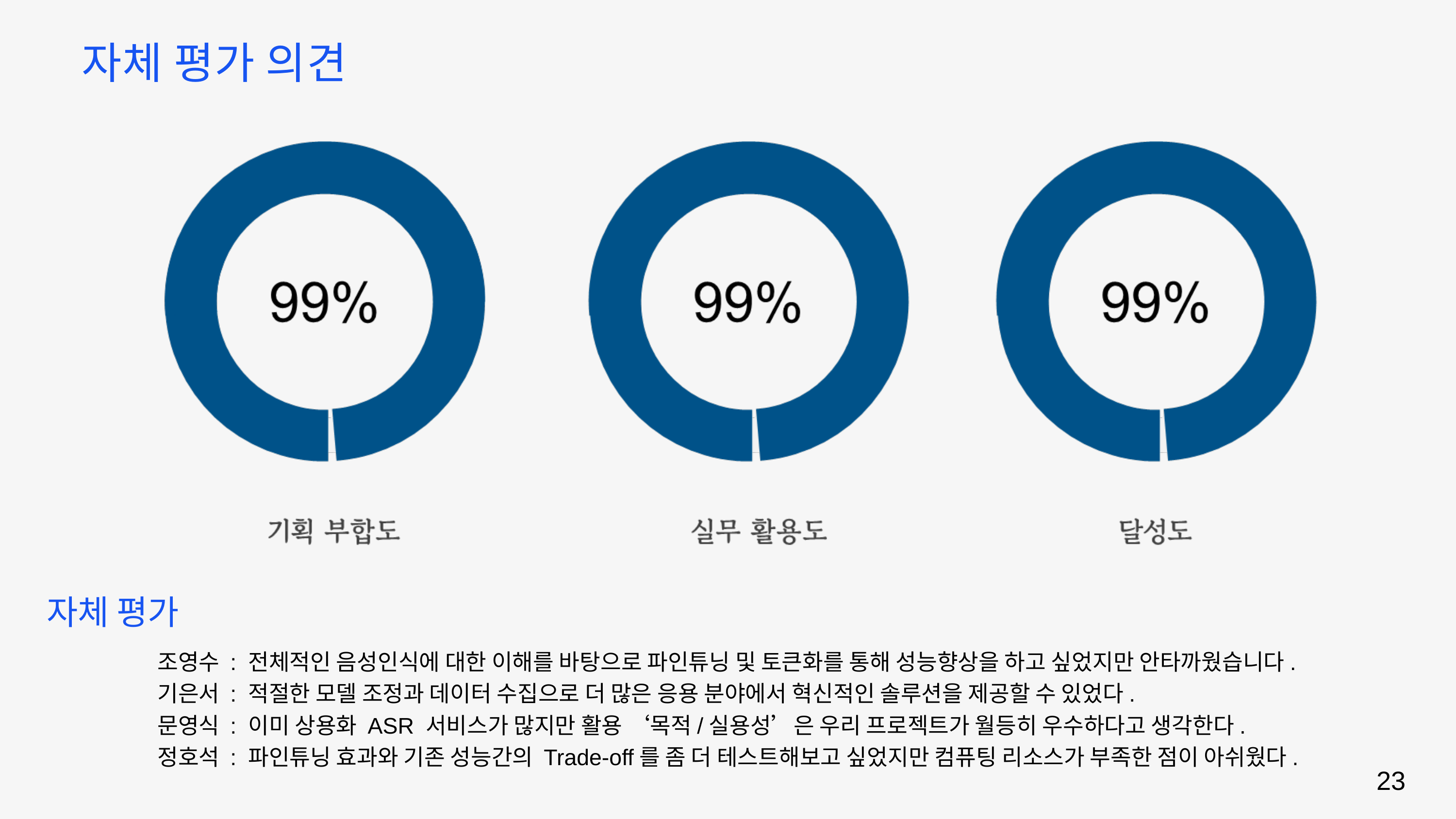

자체 평가 의견

자체 평가
조영수 : 전체적인 음성인식에 대한 이해를 바탕으로 파인튜닝 및 토큰화를 통해 성능향상을 하고 싶었지만 안타까웠습니다.
기은서 : 적절한 모델 조정과 데이터 수집으로 더 많은 응용 분야에서 혁신적인 솔루션을 제공할 수 있었다.
문영식 : 이미 상용화 ASR 서비스가 많지만 활용 ‘목적/실용성’은 우리 프로젝트가 월등히 우수하다고 생각한다.
정호석 : 파인튜닝 효과와 기존 성능간의 Trade-off를 좀 더 테스트해보고 싶었지만 컴퓨팅 리소스가 부족한 점이 아쉬웠다.
23